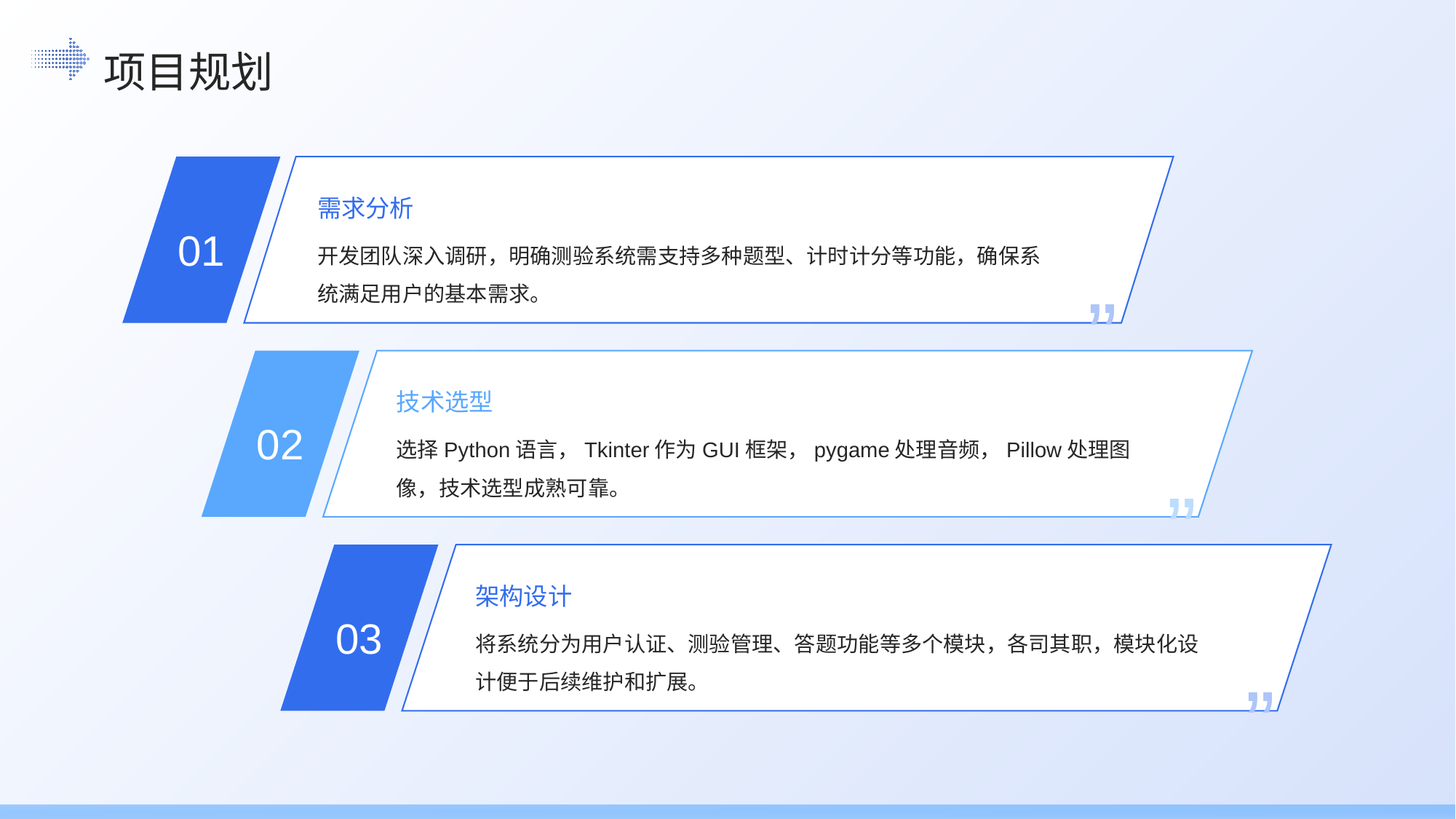

项目规划

需求分析
01
开发团队深入调研，明确测验系统需支持多种题型、计时计分等功能，确保系统满足用户的基本需求。
”

技术选型
02
选择Python语言，Tkinter作为GUI框架，pygame处理音频，Pillow处理图像，技术选型成熟可靠。
”

架构设计
03
将系统分为用户认证、测验管理、答题功能等多个模块，各司其职，模块化设计便于后续维护和扩展。
”